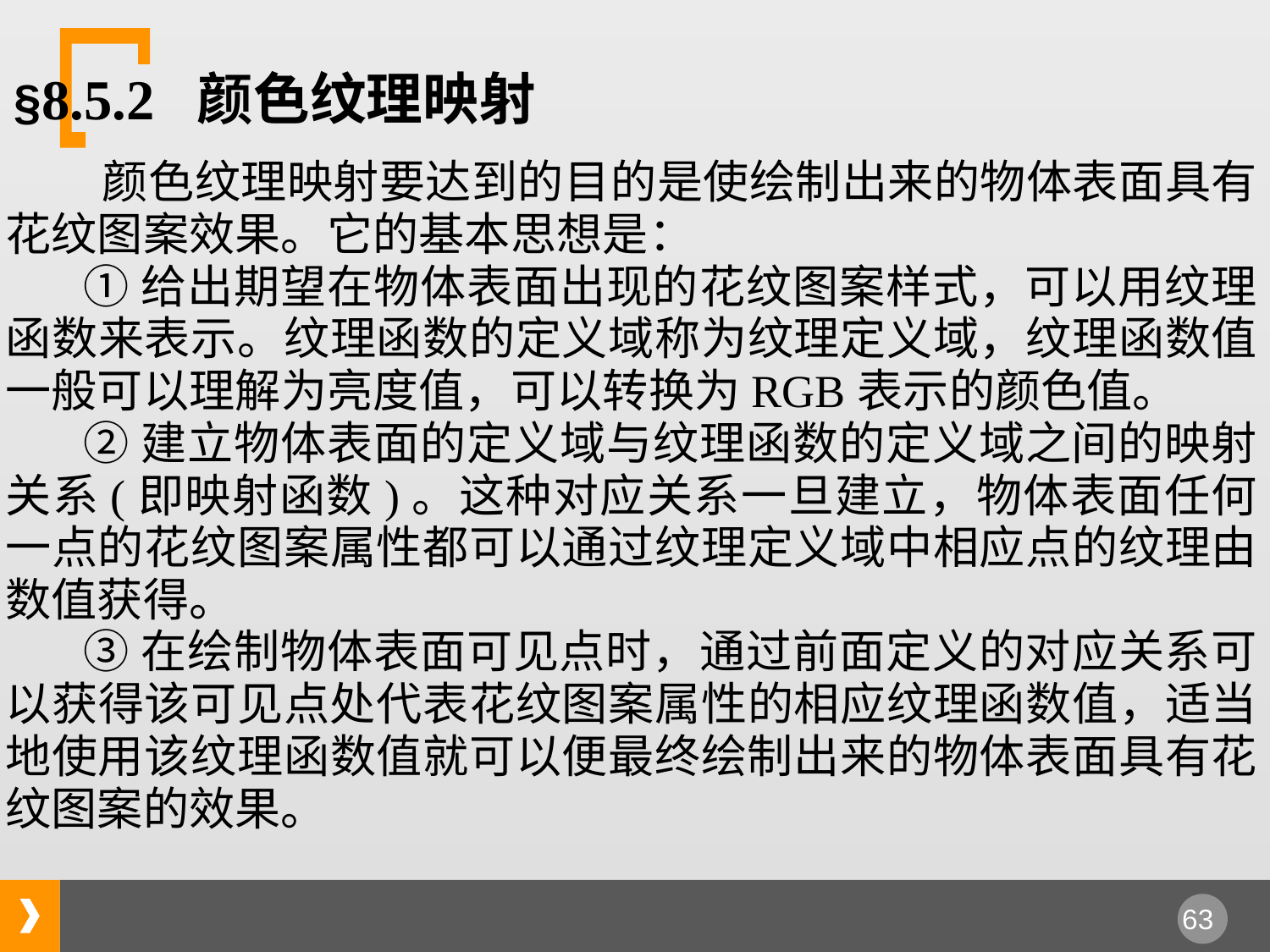

§8.5.2  颜色纹理映射
        颜色纹理映射要达到的目的是使绘制出来的物体表面具有花纹图案效果。它的基本思想是：
       ①给出期望在物体表面出现的花纹图案样式，可以用纹理函数来表示。纹理函数的定义域称为纹理定义域，纹理函数值一般可以理解为亮度值，可以转换为RGB表示的颜色值。
       ②建立物体表面的定义域与纹理函数的定义域之间的映射关系(即映射函数)。这种对应关系一旦建立，物体表面任何一点的花纹图案属性都可以通过纹理定义域中相应点的纹理由数值获得。
       ③在绘制物体表面可见点时，通过前面定义的对应关系可以获得该可见点处代表花纹图案属性的相应纹理函数值，适当地使用该纹理函数值就可以便最终绘制出来的物体表面具有花纹图案的效果。